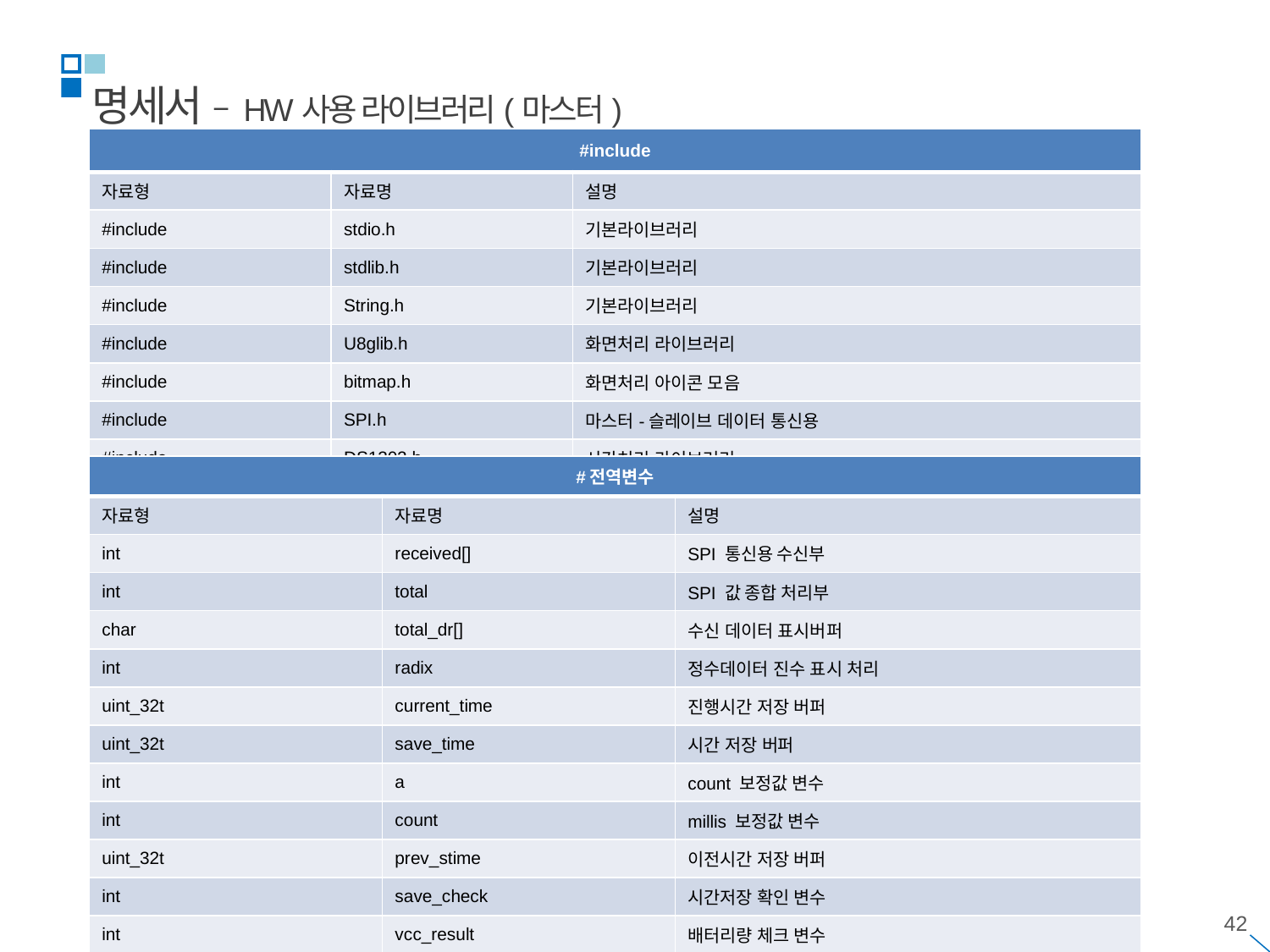

명세서 – HW사용 라이브러리(마스터)
| #include |  |  |
| --- | --- | --- |
| 자료형 | 자료명 | 설명 |
| #include | stdio.h | 기본라이브러리 |
| #include | stdlib.h | 기본라이브러리 |
| #include | String.h | 기본라이브러리 |
| #include | U8glib.h | 화면처리 라이브러리 |
| #include | bitmap.h | 화면처리 아이콘 모음 |
| #include | SPI.h | 마스터-슬레이브 데이터 통신용 |
| #include | DS1302.h | 시간처리 라이브러리 |
| #전역변수 |  |  |
| --- | --- | --- |
| 자료형 | 자료명 | 설명 |
| int | received[] | SPI 통신용 수신부 |
| int | total | SPI 값 종합 처리부 |
| char | total\_dr[] | 수신 데이터 표시버퍼 |
| int | radix | 정수데이터 진수 표시 처리 |
| uint\_32t | current\_time | 진행시간 저장 버퍼 |
| uint\_32t | save\_time | 시간 저장 버퍼 |
| int | a | count 보정값 변수 |
| int | count | millis 보정값 변수 |
| uint\_32t | prev\_stime | 이전시간 저장 버퍼 |
| int | save\_check | 시간저장 확인 변수 |
| int | vcc\_result | 배터리량 체크 변수 |
| int | speakerpin | beep음 스피커 변수 |